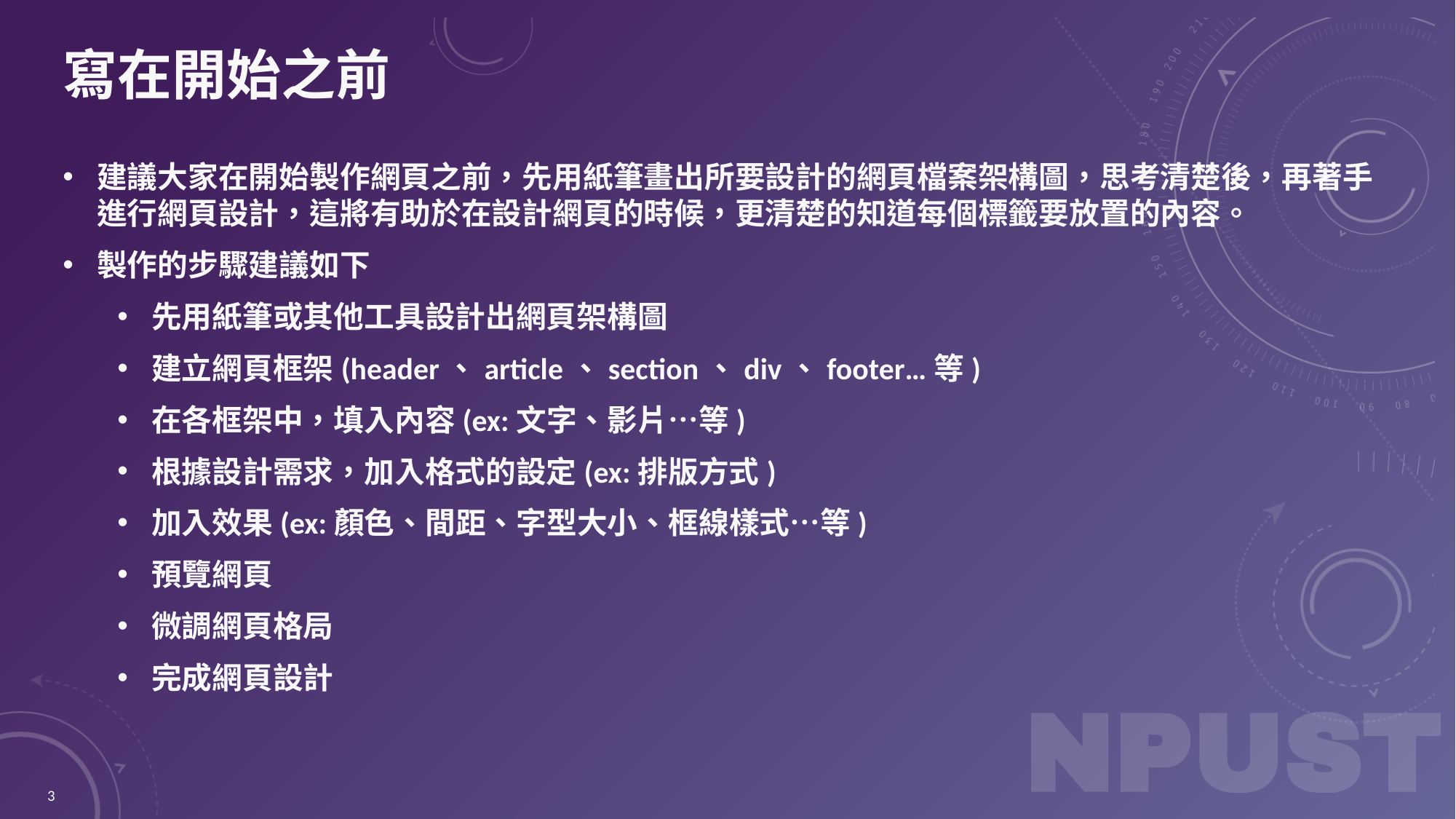

# 寫在開始之前
建議大家在開始製作網頁之前，先用紙筆畫出所要設計的網頁檔案架構圖，思考清楚後，再著手進行網頁設計，這將有助於在設計網頁的時候，更清楚的知道每個標籤要放置的內容。
製作的步驟建議如下
先用紙筆或其他工具設計出網頁架構圖
建立網頁框架(header、article、section、div、footer…等)
在各框架中，填入內容(ex:文字、影片…等)
根據設計需求，加入格式的設定(ex:排版方式)
加入效果(ex:顏色、間距、字型大小、框線樣式…等)
預覽網頁
微調網頁格局
完成網頁設計
3